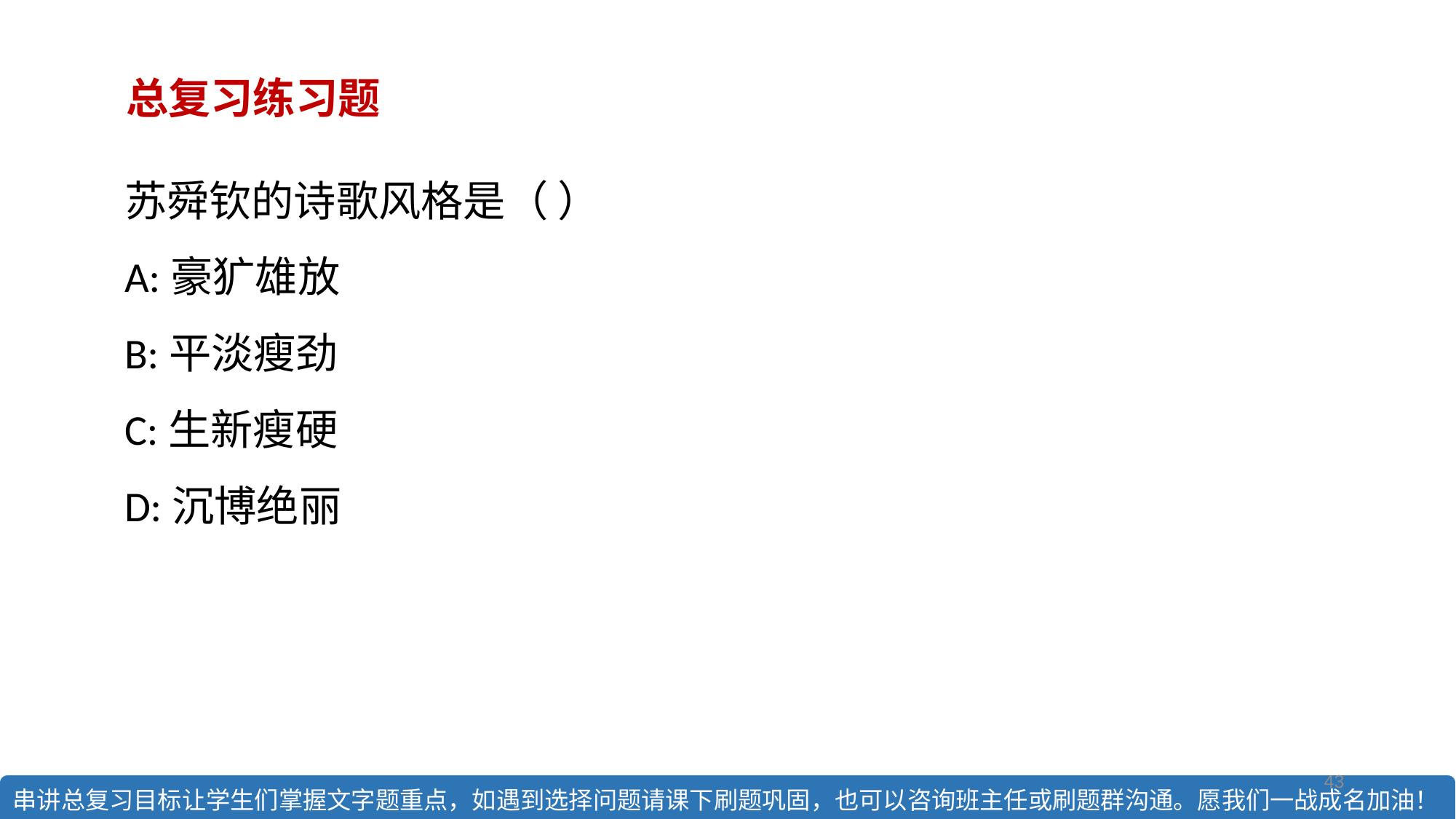

总复习练习题
苏舜钦的诗歌风格是（ ）
A:豪犷雄放
B:​平淡瘦劲
C:生新瘦硬
D:沉博绝丽
43